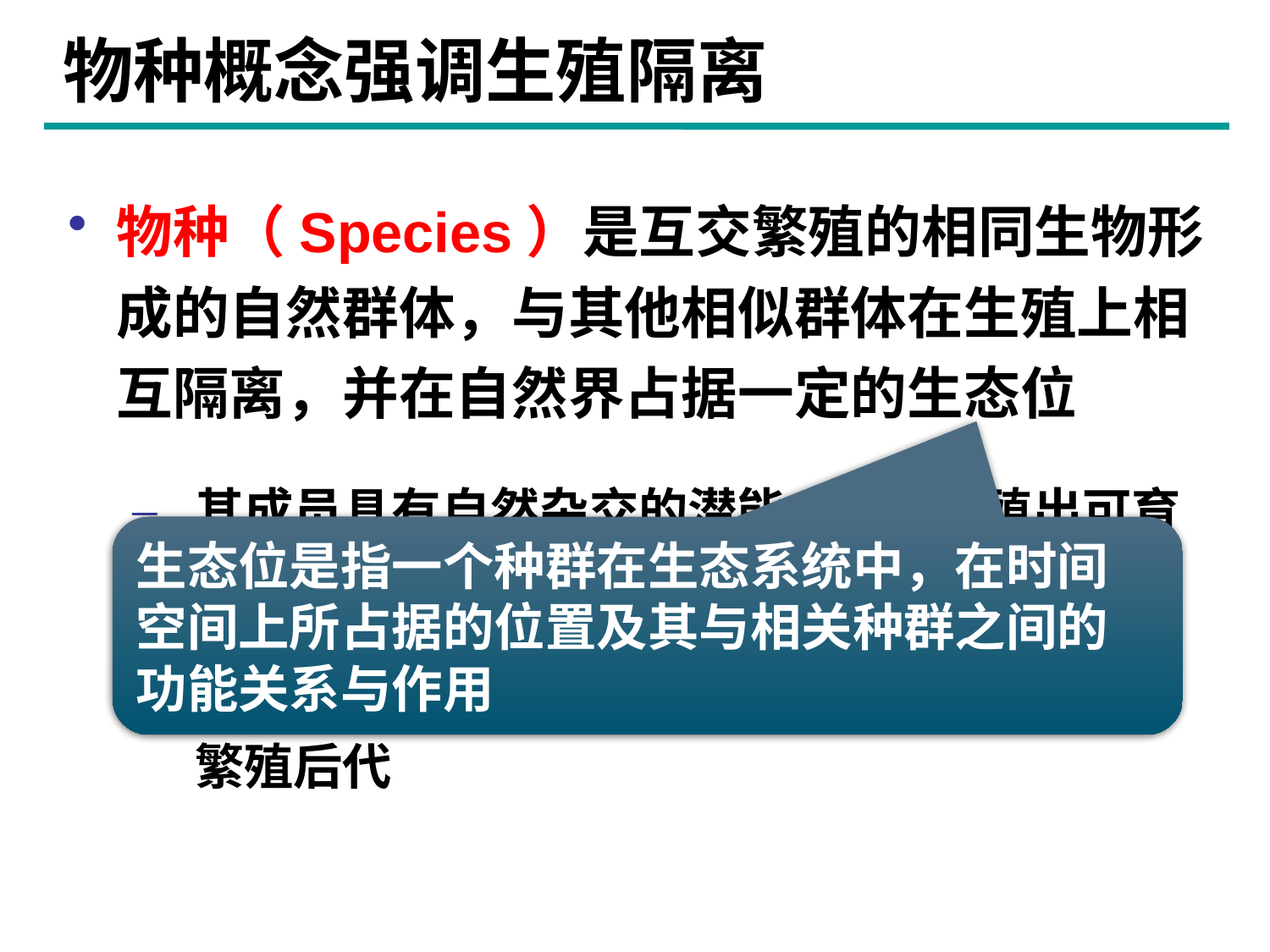

物种概念强调生殖隔离
物种（Species）是互交繁殖的相同生物形成的自然群体，与其他相似群体在生殖上相互隔离，并在自然界占据一定的生态位
其成员具有自然杂交的潜能，并能繁殖出可育后代
无法与其他种群的成员繁殖具有生育能力的可繁殖后代

生态位是指一个种群在生态系统中，在时间空间上所占据的位置及其与相关种群之间的功能关系与作用